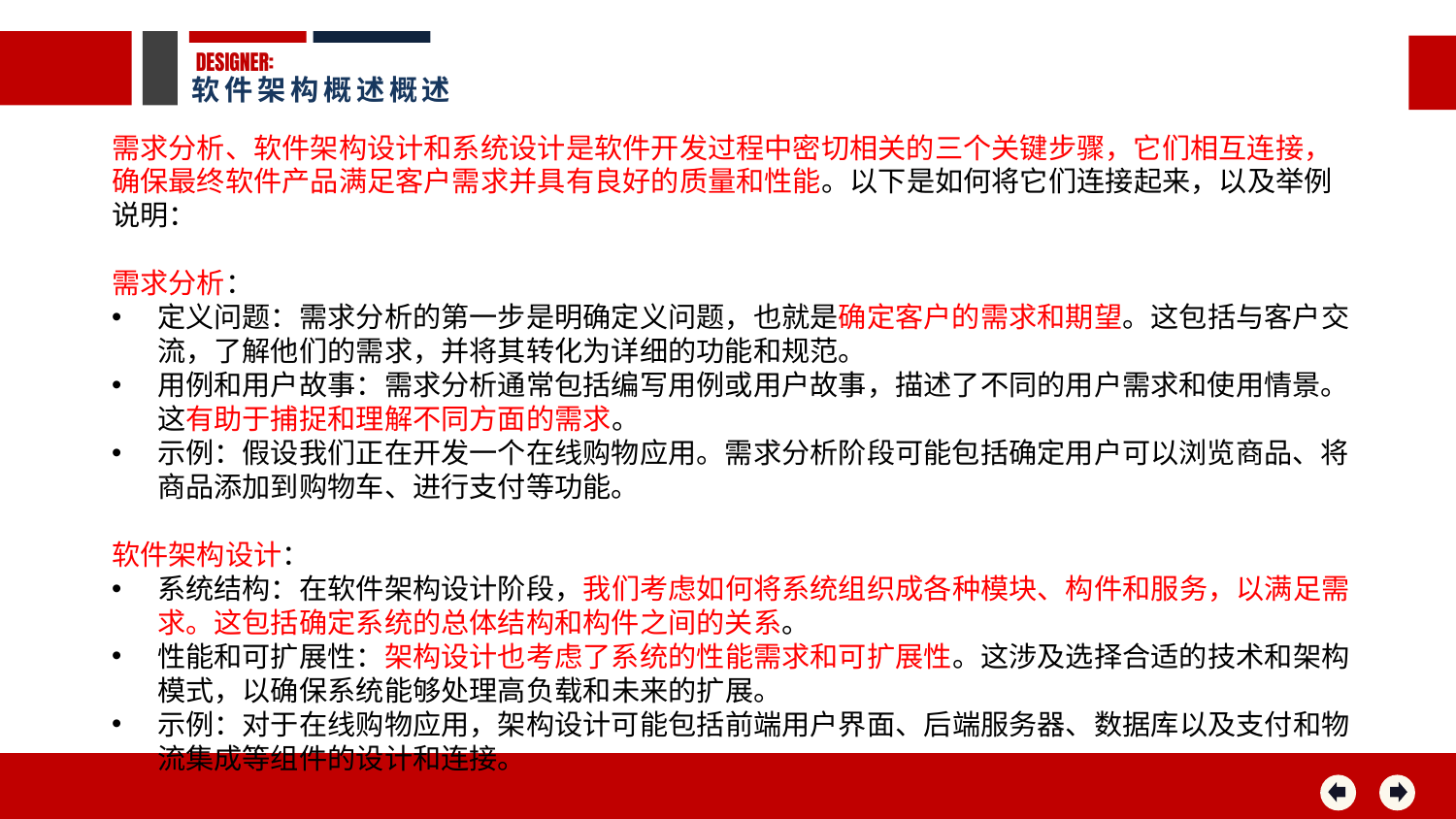

DESIGNER:
软件架构概述概述
需求分析、软件架构设计和系统设计是软件开发过程中密切相关的三个关键步骤，它们相互连接，确保最终软件产品满足客户需求并具有良好的质量和性能。以下是如何将它们连接起来，以及举例说明：

需求分析：
定义问题：需求分析的第一步是明确定义问题，也就是确定客户的需求和期望。这包括与客户交流，了解他们的需求，并将其转化为详细的功能和规范。
用例和用户故事：需求分析通常包括编写用例或用户故事，描述了不同的用户需求和使用情景。这有助于捕捉和理解不同方面的需求。
示例：假设我们正在开发一个在线购物应用。需求分析阶段可能包括确定用户可以浏览商品、将商品添加到购物车、进行支付等功能。

软件架构设计：
系统结构：在软件架构设计阶段，我们考虑如何将系统组织成各种模块、构件和服务，以满足需求。这包括确定系统的总体结构和构件之间的关系。
性能和可扩展性：架构设计也考虑了系统的性能需求和可扩展性。这涉及选择合适的技术和架构模式，以确保系统能够处理高负载和未来的扩展。
示例：对于在线购物应用，架构设计可能包括前端用户界面、后端服务器、数据库以及支付和物流集成等组件的设计和连接。